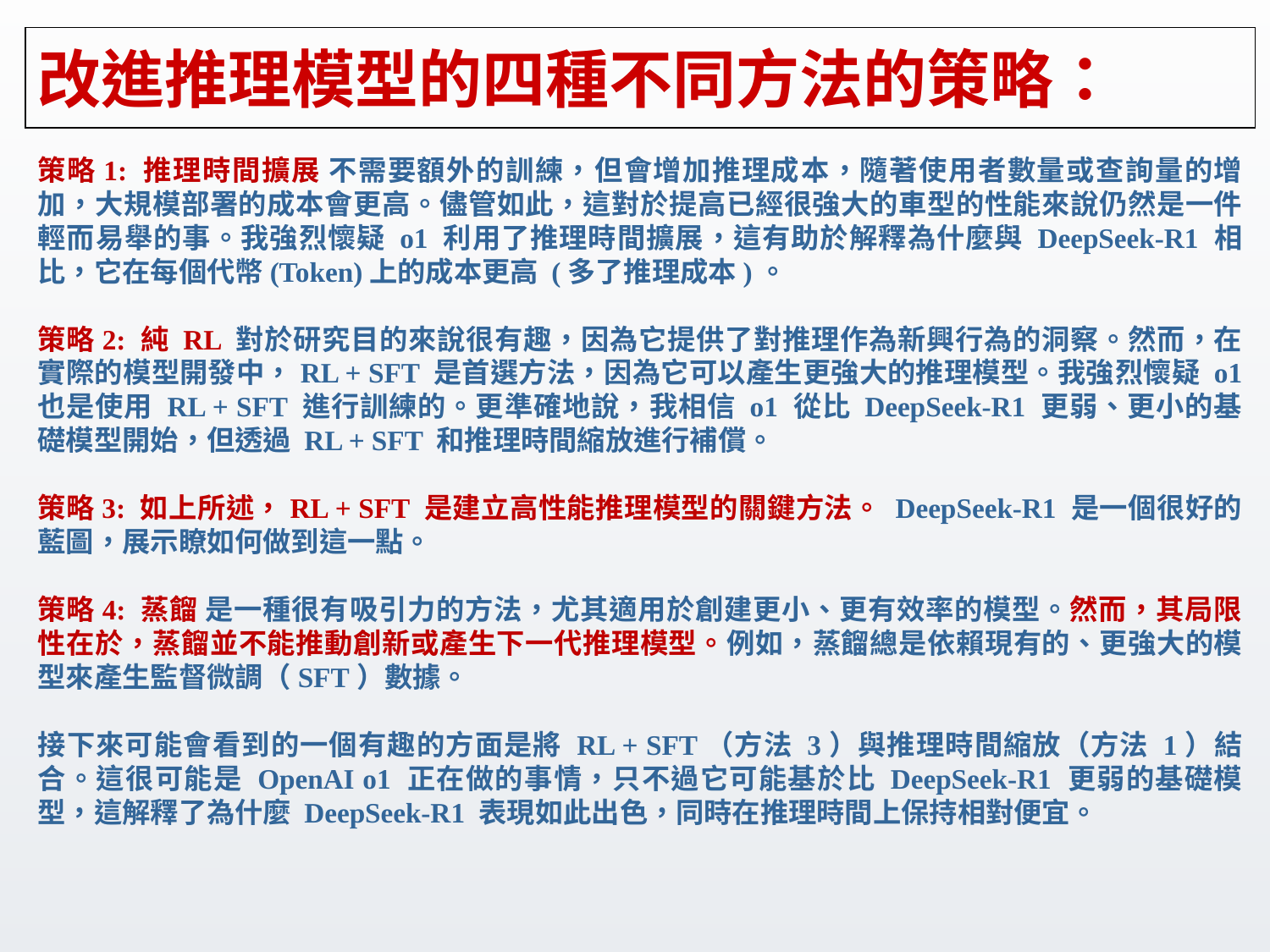

# 改進推理模型的四種不同方法的策略：
策略1: 推理時間擴展 不需要額外的訓練，但會增加推理成本，隨著使用者數量或查詢量的增加，大規模部署的成本會更高。儘管如此，這對於提高已經很強大的車型的性能來說仍然是一件輕而易舉的事。我強烈懷疑 o1 利用了推理時間擴展，這有助於解釋為什麼與 DeepSeek-R1 相比，它在每個代幣(Token)上的成本更高 (多了推理成本)。

策略2: 純 RL 對於研究目的來說很有趣，因為它提供了對推理作為新興行為的洞察。然而，在實際的模型開發中，RL + SFT 是首選方法，因為它可以產生更強大的推理模型。我強烈懷疑 o1 也是使用 RL + SFT 進行訓練的。更準確地說，我相信 o1 從比 DeepSeek-R1 更弱、更小的基礎模型開始，但透過 RL + SFT 和推理時間縮放進行補償。

策略3: 如上所述，RL + SFT 是建立高性能推理模型的關鍵方法。 DeepSeek-R1 是一個很好的藍圖，展示瞭如何做到這一點。

策略4: 蒸餾 是一種很有吸引力的方法，尤其適用於創建更小、更有效率的模型。然而，其局限性在於，蒸餾並不能推動創新或產生下一代推理模型。例如，蒸餾總是依賴現有的、更強大的模型來產生監督微調（SFT）數據。

接下來可能會看到的一個有趣的方面是將 RL + SFT（方法 3）與推理時間縮放（方法 1）結合。這很可能是 OpenAI o1 正在做的事情，只不過它可能基於比 DeepSeek-R1 更弱的基礎模型，這解釋了為什麼 DeepSeek-R1 表現如此出色，同時在推理時間上保持相對便宜。